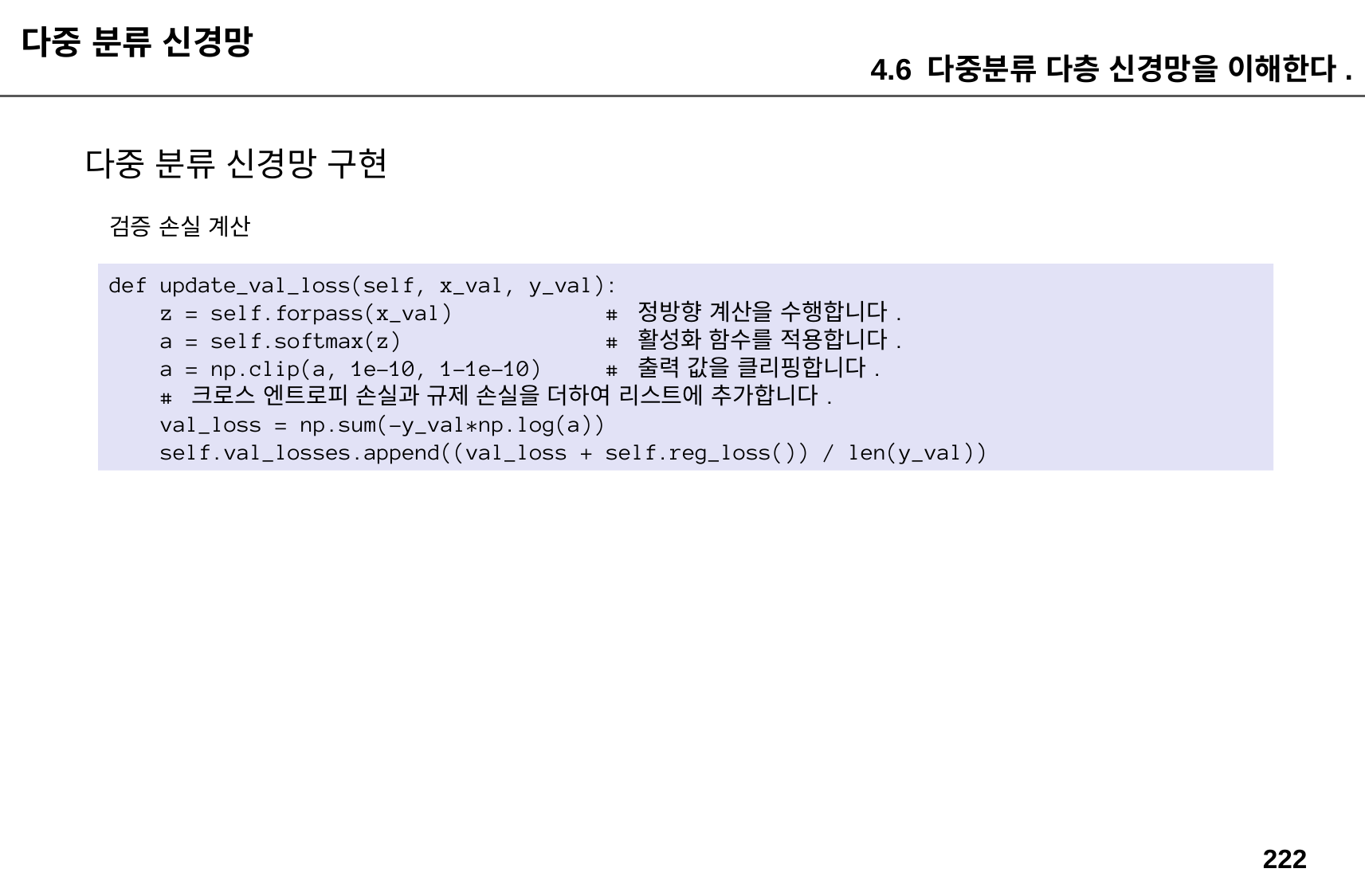

다중 분류 신경망
4.6 다중분류 다층 신경망을 이해한다.
다중 분류 신경망 구현
검증 손실 계산
def update_val_loss(self, x_val, y_val):
    z = self.forpass(x_val)            # 정방향 계산을 수행합니다.
    a = self.softmax(z)                # 활성화 함수를 적용합니다.
    a = np.clip(a, 1e-10, 1-1e-10)     # 출력 값을 클리핑합니다.
    # 크로스 엔트로피 손실과 규제 손실을 더하여 리스트에 추가합니다.
    val_loss = np.sum(-y_val*np.log(a))
    self.val_losses.append((val_loss + self.reg_loss()) / len(y_val))